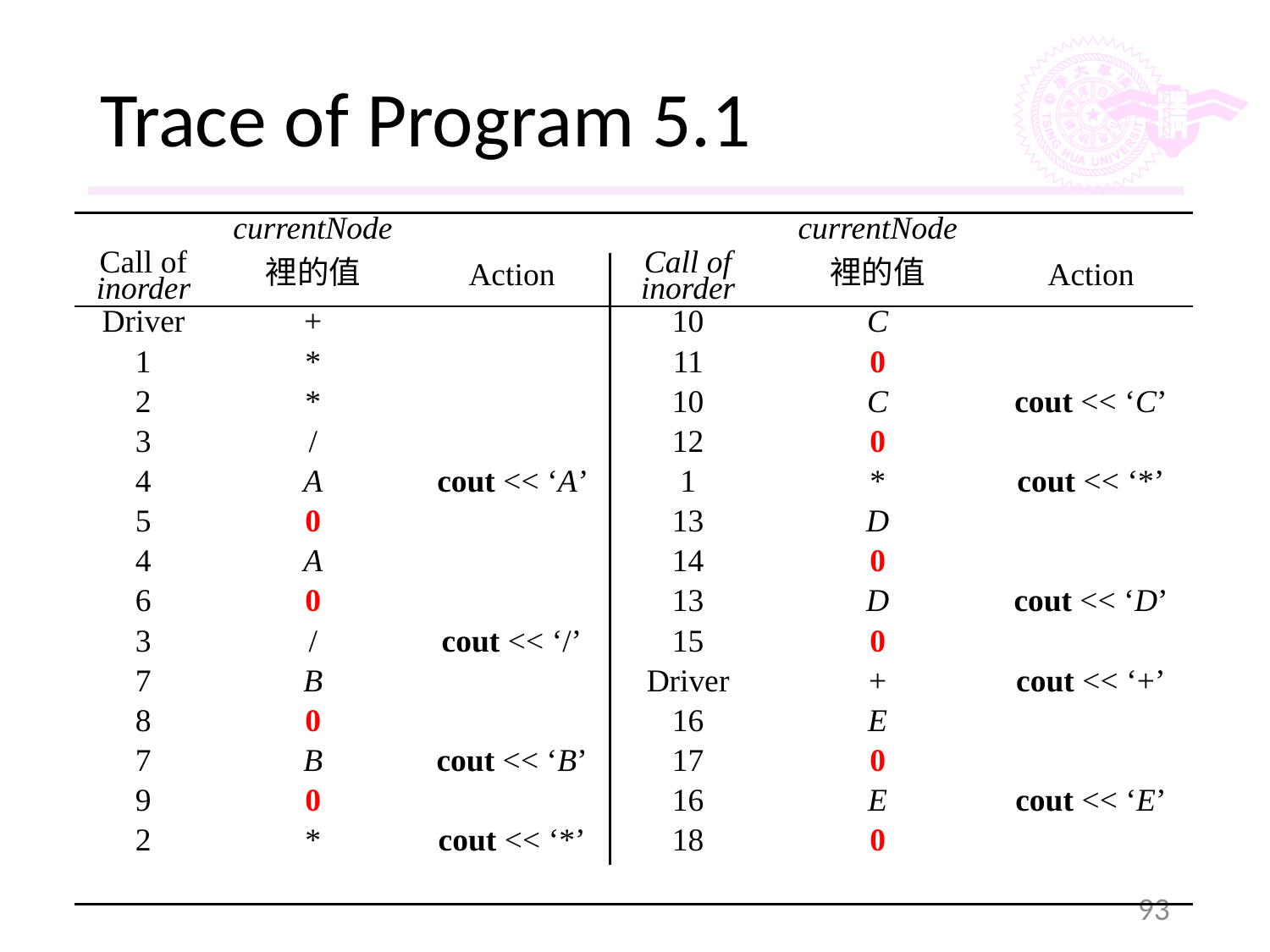

# Trace of Program 5.1
|  | currentNode |  |  | currentNode |  |
| --- | --- | --- | --- | --- | --- |
| Call of inorder | 裡的值 | Action | Call of inorder | 裡的值 | Action |
| Driver | + |  | 10 | C |  |
| 1 | \* |  | 11 | 0 |  |
| 2 | \* |  | 10 | C | cout << ‘C’ |
| 3 | / |  | 12 | 0 |  |
| 4 | A | cout << ‘A’ | 1 | \* | cout << ‘\*’ |
| 5 | 0 |  | 13 | D |  |
| 4 | A |  | 14 | 0 |  |
| 6 | 0 |  | 13 | D | cout << ‘D’ |
| 3 | / | cout << ‘/’ | 15 | 0 |  |
| 7 | B |  | Driver | + | cout << ‘+’ |
| 8 | 0 |  | 16 | E |  |
| 7 | B | cout << ‘B’ | 17 | 0 |  |
| 9 | 0 |  | 16 | E | cout << ‘E’ |
| 2 | \* | cout << ‘\*’ | 18 | 0 |  |
|  |  |  |  |  |  |
93